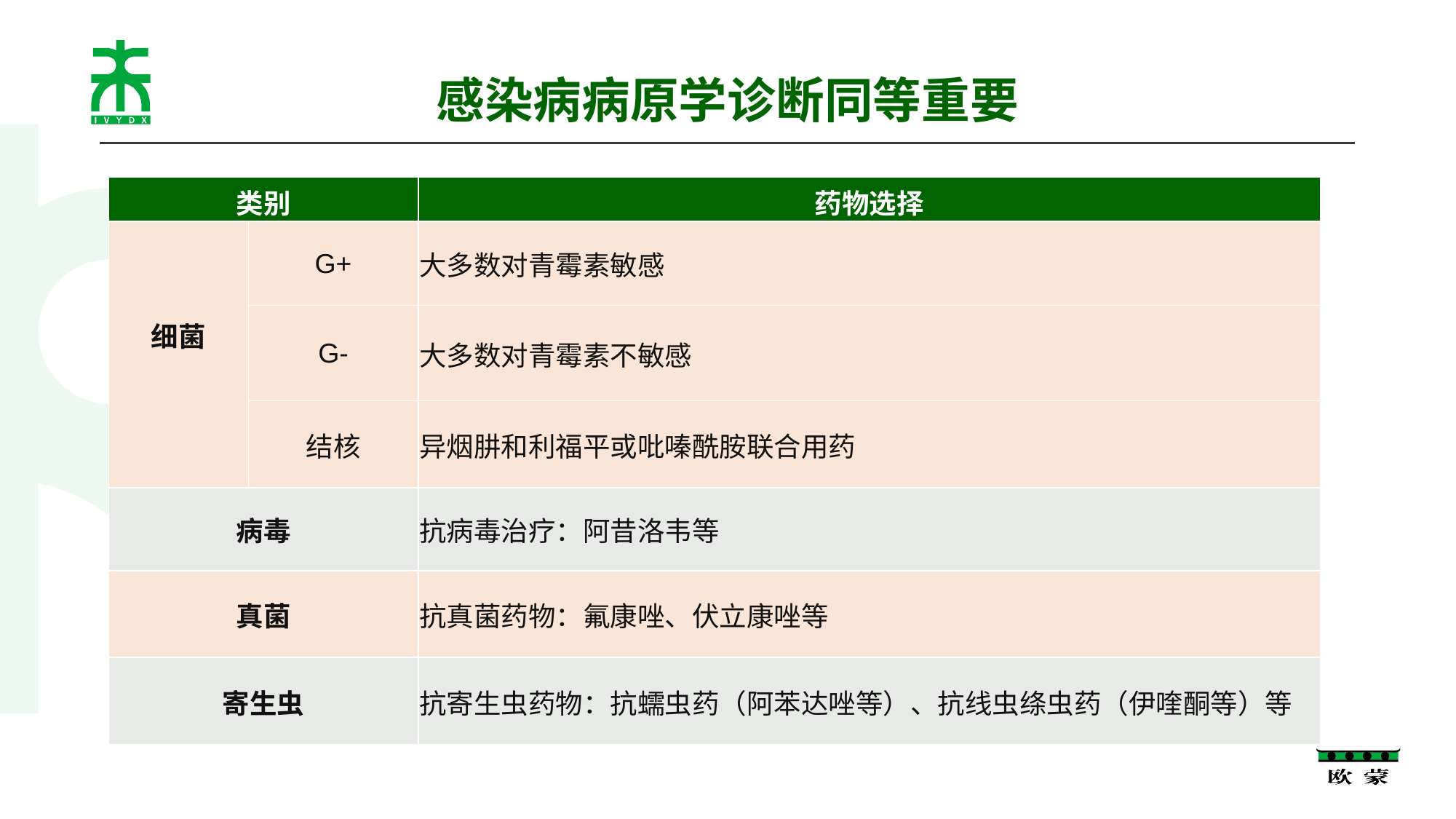

# 感染病病原学诊断同等重要
| 类别 |  | 药物选择 |
| --- | --- | --- |
| 细菌 | G+ | 大多数对青霉素敏感 |
|  | G- | 大多数对青霉素不敏感 |
|  | 结核 | 异烟肼和利福平或吡嗪酰胺联合用药 |
| 病毒 |  | 抗病毒治疗：阿昔洛韦等 |
| 真菌 |  | 抗真菌药物：氟康唑、伏立康唑等 |
| 寄生虫 |  | 抗寄生虫药物：抗蠕虫药（阿苯达唑等）、抗线虫绦虫药（伊喹酮等）等 |